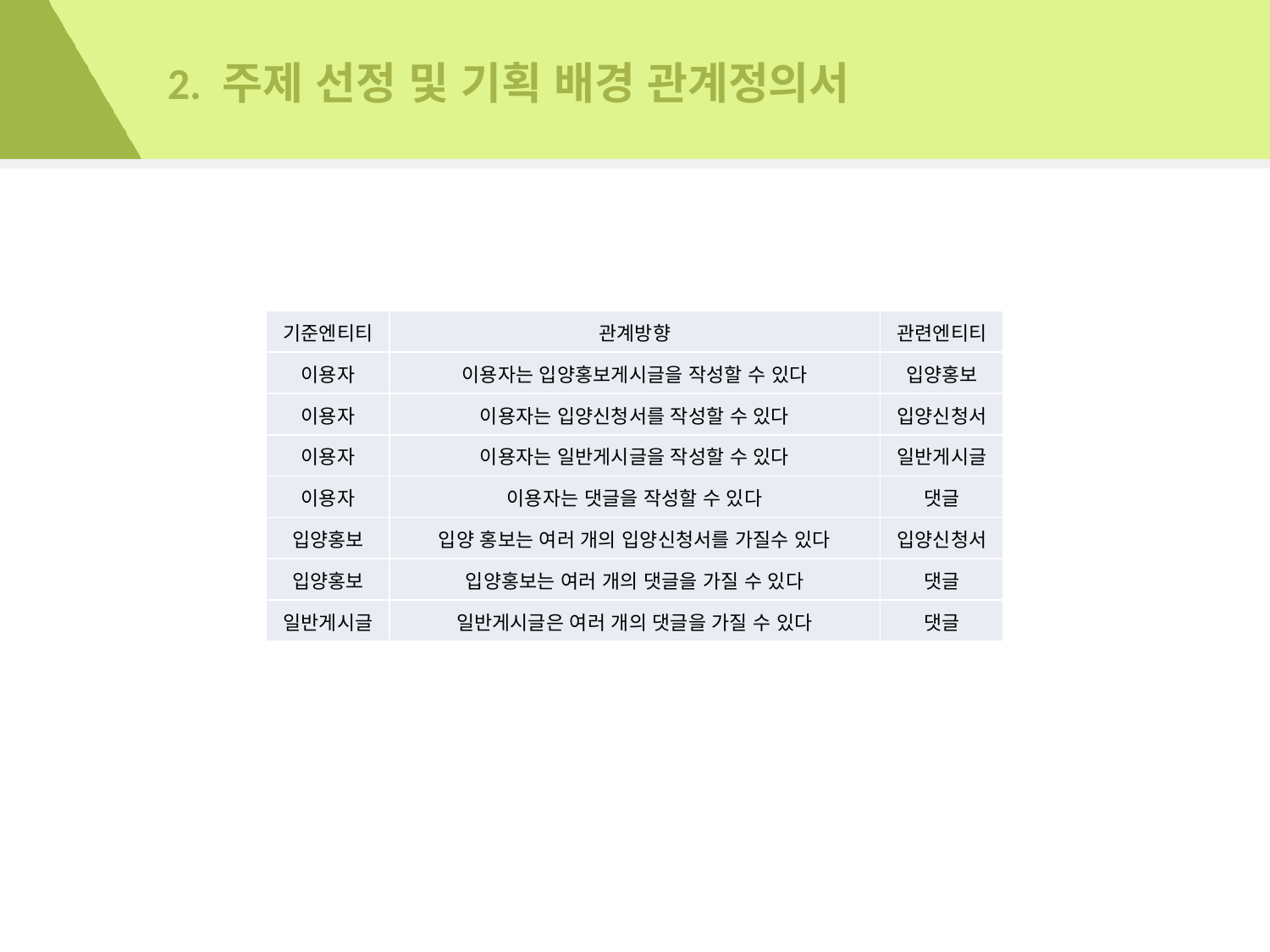

# 2. 주제 선정 및 기획 배경 관계정의서
| 기준엔티티 | 관계방향 | 관련엔티티 |
| --- | --- | --- |
| 이용자 | 이용자는 입양홍보게시글을 작성할 수 있다 | 입양홍보 |
| 이용자 | 이용자는 입양신청서를 작성할 수 있다 | 입양신청서 |
| 이용자 | 이용자는 일반게시글을 작성할 수 있다 | 일반게시글 |
| 이용자 | 이용자는 댓글을 작성할 수 있다 | 댓글 |
| 입양홍보 | 입양 홍보는 여러 개의 입양신청서를 가질수 있다 | 입양신청서 |
| 입양홍보 | 입양홍보는 여러 개의 댓글을 가질 수 있다 | 댓글 |
| 일반게시글 | 일반게시글은 여러 개의 댓글을 가질 수 있다 | 댓글 |